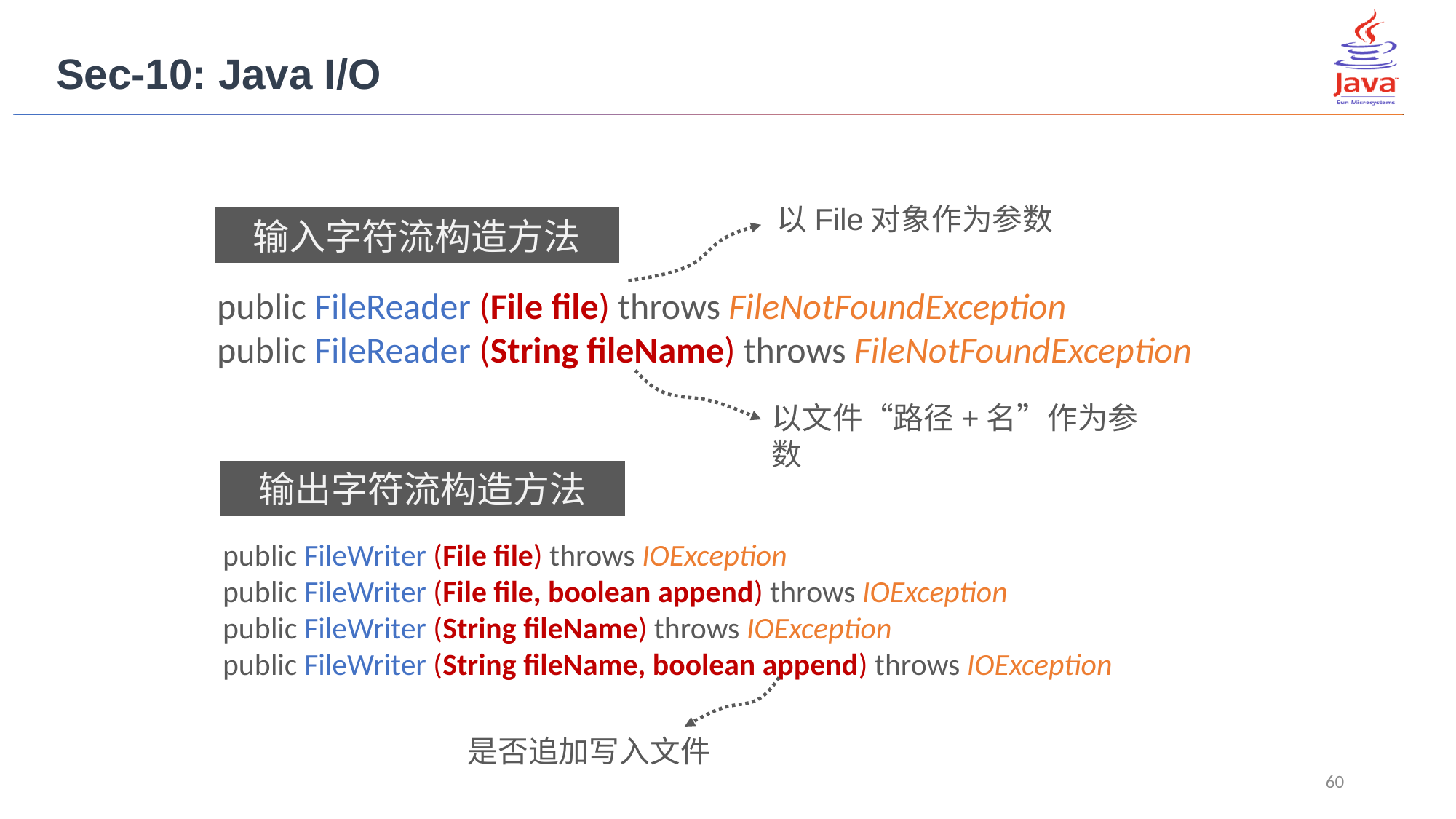

Sec-10: Java I/O
以File对象作为参数
输入字符流构造方法

public FileReader (File file) throws FileNotFoundException
public FileReader (String fileName) throws FileNotFoundException

以文件“路径+名”作为参数
输出字符流构造方法
public FileWriter (File file) throws IOException
public FileWriter (File file, boolean append) throws IOException
public FileWriter (String fileName) throws IOException
public FileWriter (String fileName, boolean append) throws IOException

是否追加写入文件
60